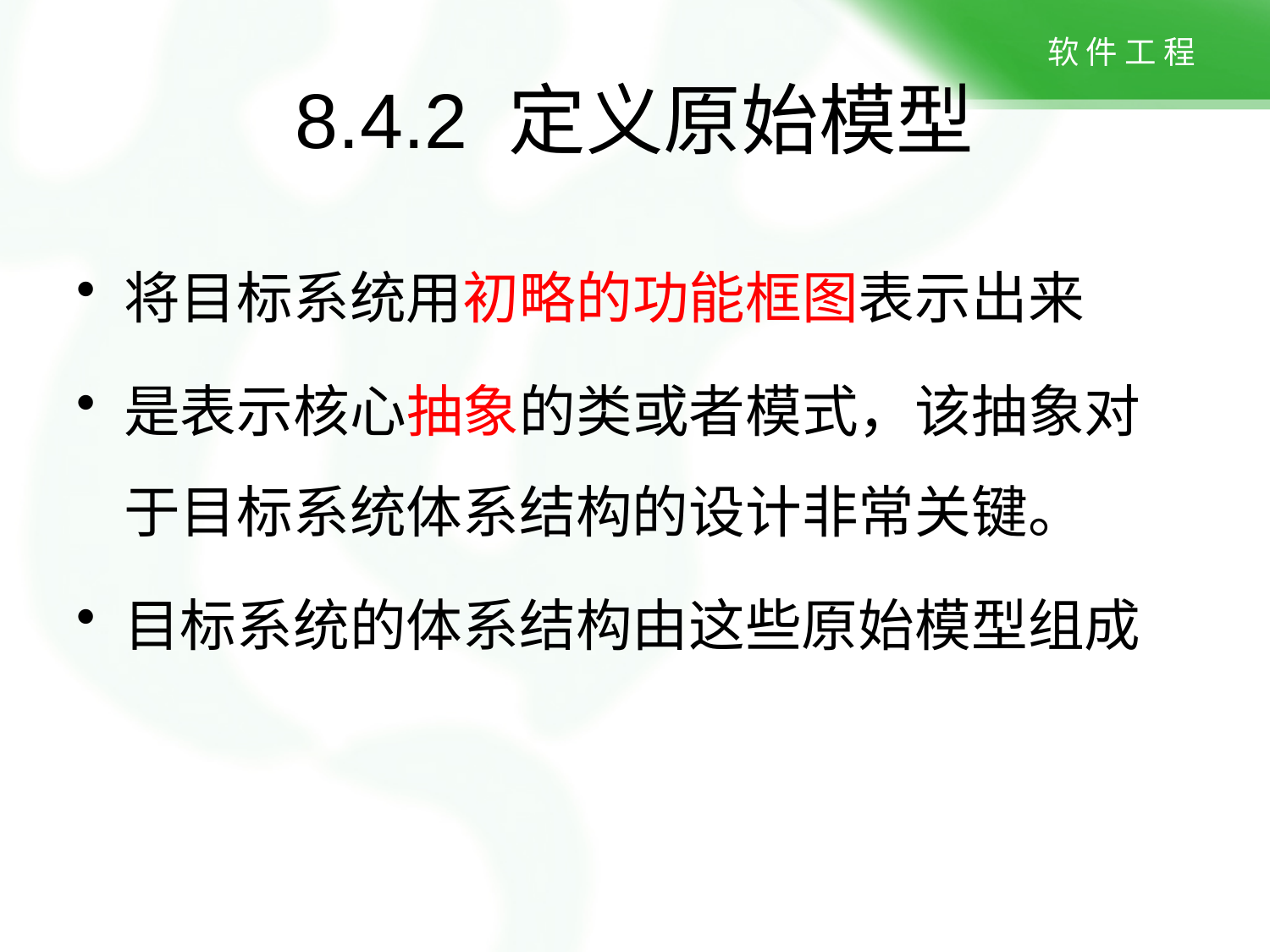

8.4.2 定义原始模型
将目标系统用初略的功能框图表示出来
是表示核心抽象的类或者模式，该抽象对于目标系统体系结构的设计非常关键。
目标系统的体系结构由这些原始模型组成